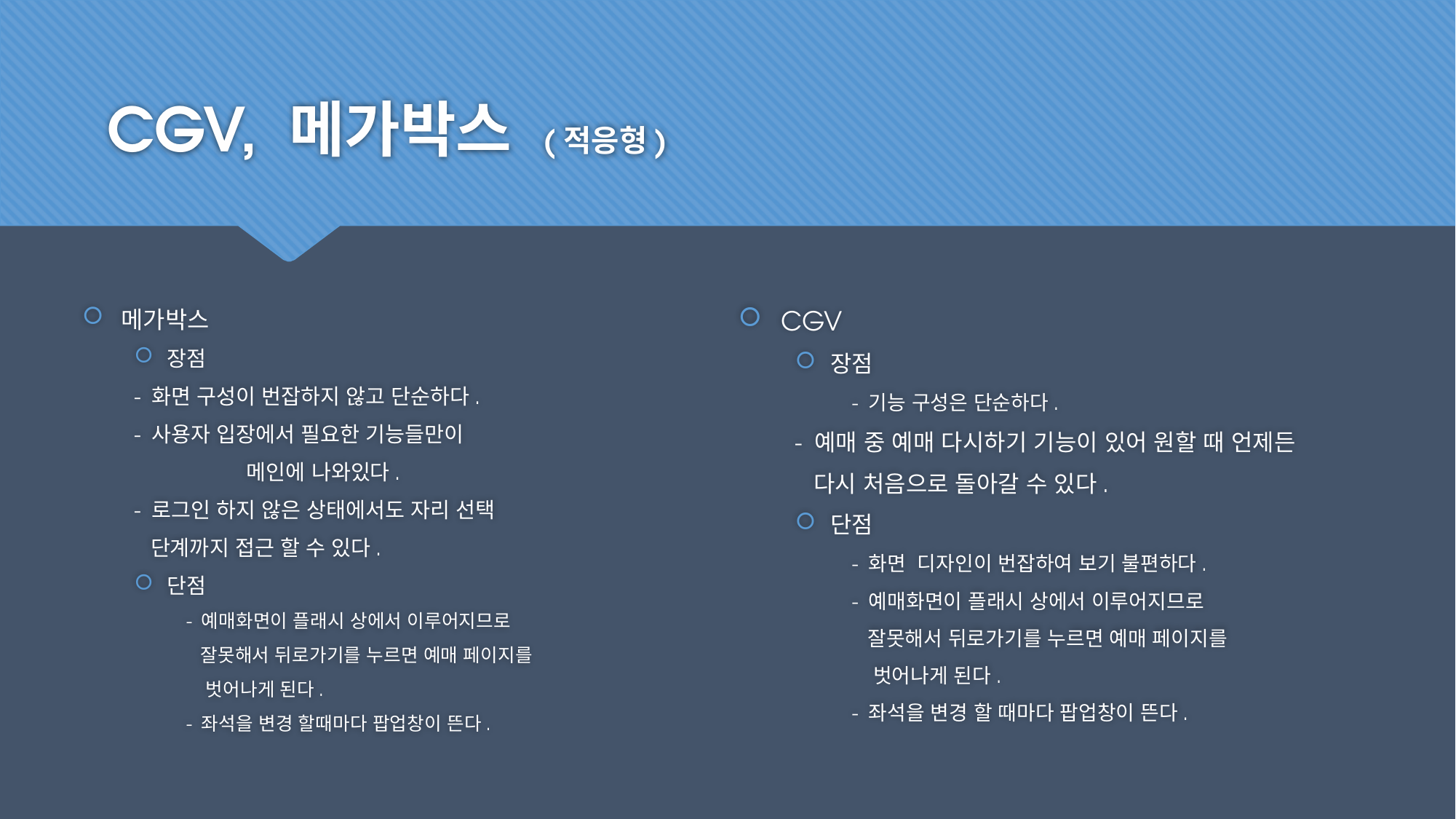

# CGV, 메가박스 (적응형)
메가박스
장점
	- 화면 구성이 번잡하지 않고 단순하다.
	- 사용자 입장에서 필요한 기능들만이
  	  메인에 나와있다.
	- 로그인 하지 않은 상태에서도 자리 선택
	  단계까지 접근 할 수 있다.
단점
- 예매화면이 플래시 상에서 이루어지므로
  잘못해서 뒤로가기를 누르면 예매 페이지를
   벗어나게 된다.
- 좌석을 변경 할때마다 팝업창이 뜬다.

CGV
장점
- 기능 구성은 단순하다.
	- 예매 중 예매 다시하기 기능이 있어 원할 때 언제든
	  다시 처음으로 돌아갈 수 있다.
단점
- 화면  디자인이 번잡하여 보기 불편하다.
- 예매화면이 플래시 상에서 이루어지므로
  잘못해서 뒤로가기를 누르면 예매 페이지를
   벗어나게 된다.
- 좌석을 변경 할 때마다 팝업창이 뜬다.